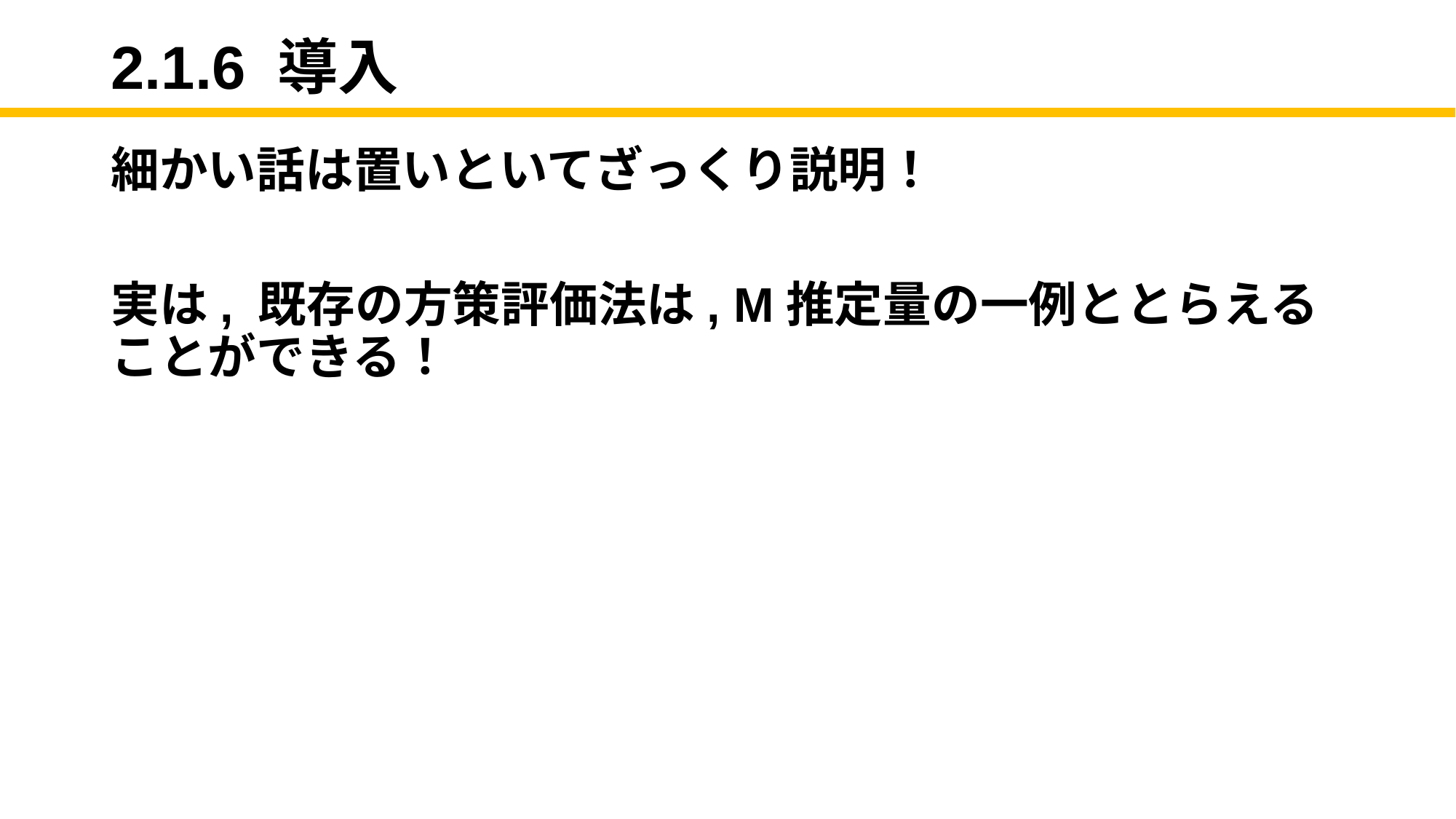

# 2.1.6 導入
細かい話は置いといてざっくり説明！

実は, 既存の方策評価法は, M推定量の一例ととらえることができる！